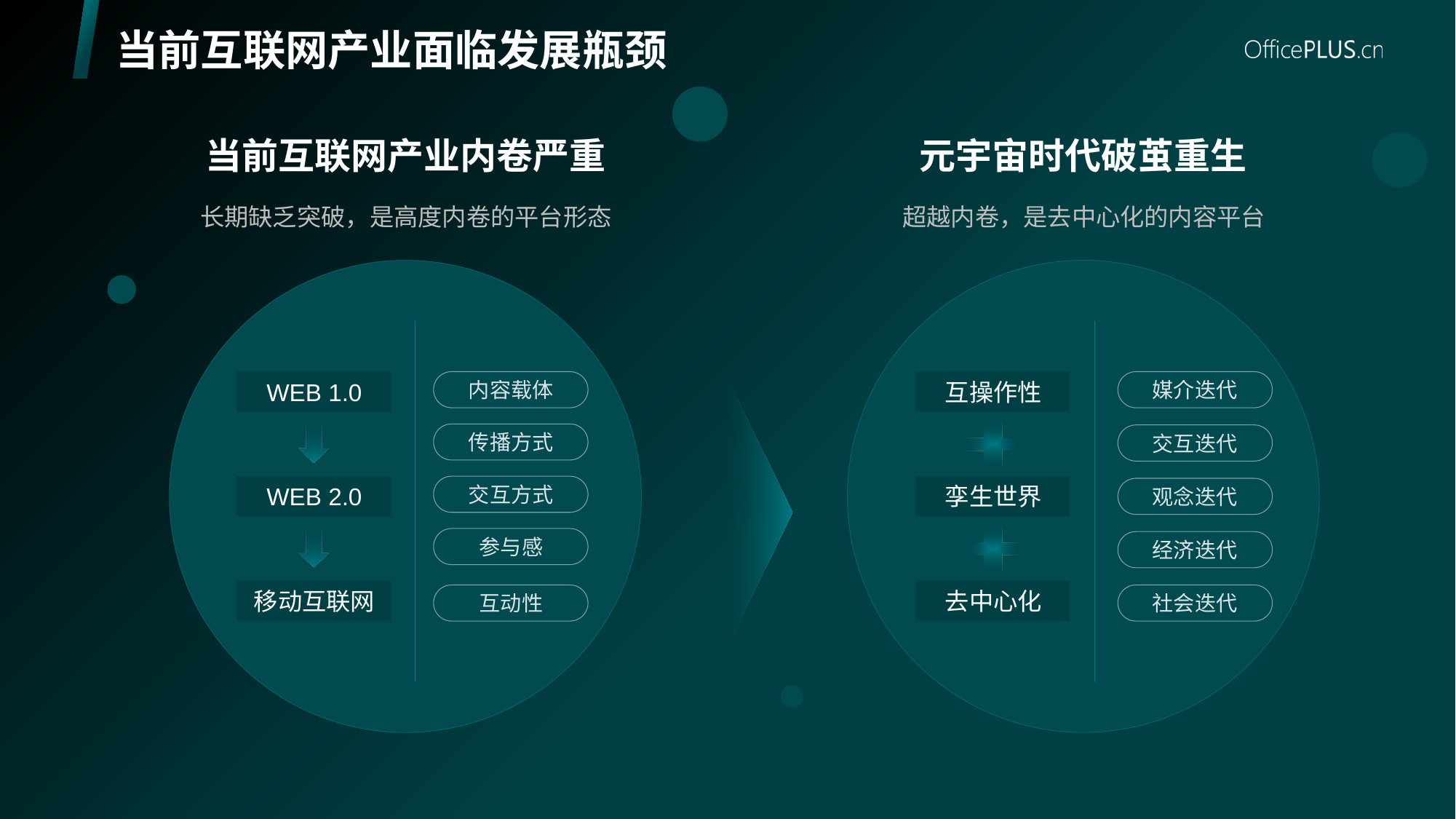

# 当前互联网产业面临发展瓶颈

当前互联网产业内卷严重
元宇宙时代破茧重生

长期缺乏突破，是高度内卷的平台形态
超越内卷，是去中心化的内容平台

WEB 1.0
内容载体
互操作性
媒介迭代

传播方式
交互迭代

孪生世界
WEB 2.0
交互方式
观念迭代

参与感

经济迭代
移动互联网
去中心化
互动性
社会迭代